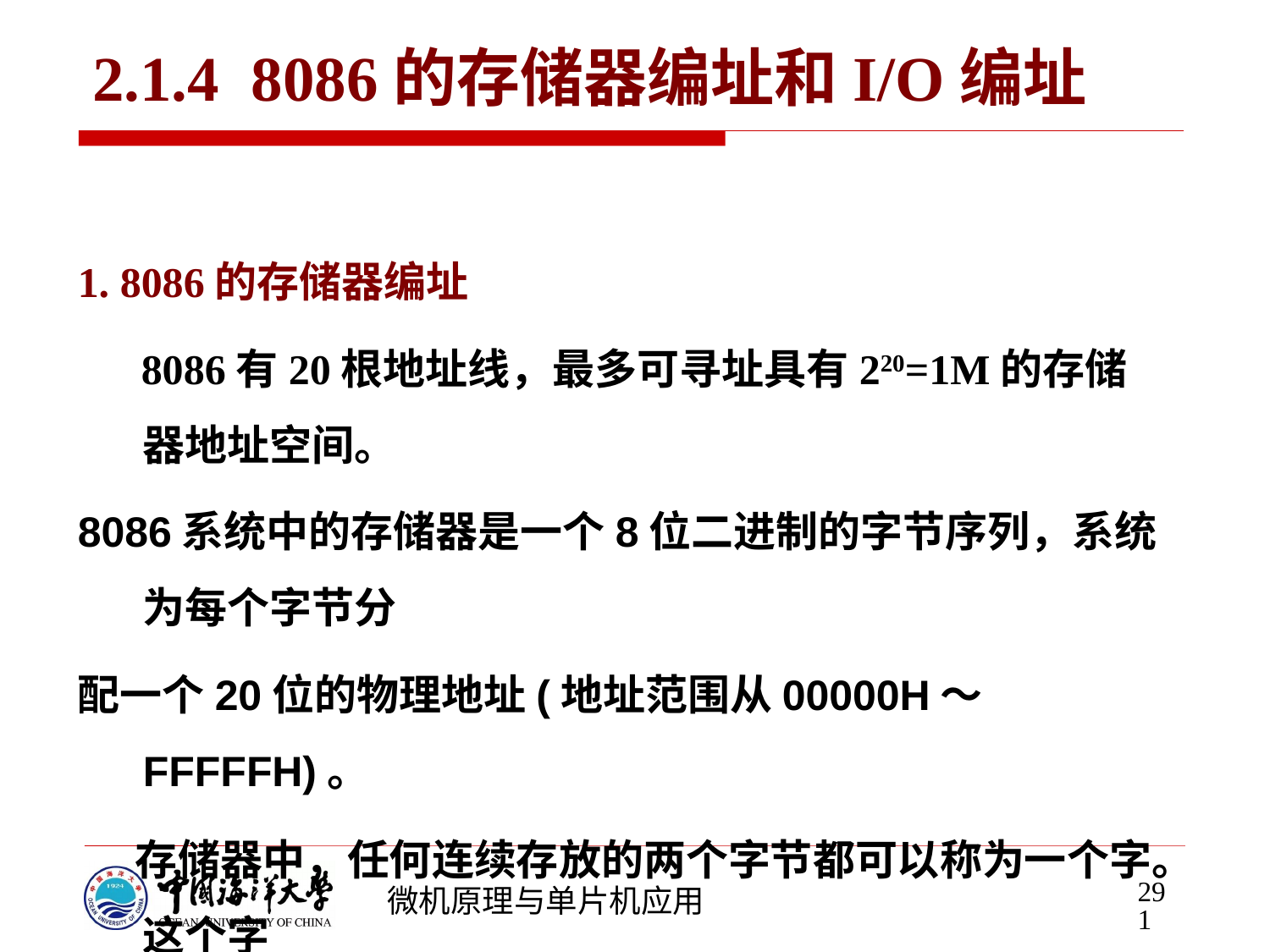

# 2.1.4  8086的存储器编址和I/O编址
1. 8086的存储器编址
      8086有20根地址线，最多可寻址具有220=1M的存储器地址空间。
8086系统中的存储器是一个8位二进制的字节序列，系统为每个字节分
配一个20位的物理地址(地址范围从00000H～FFFFFH)。
     存储器中，任何连续存放的两个字节都可以称为一个字。这个字
中的每一个字节有一个地址，存入时按低位字节在低地址，高位字节
在高地址的次序存放，字的地址以低位地址表示。
     需要说明的是，存放时，其低位字节可从奇数地址开始，这种方
式称为非规则方式，奇数地址的字称为非规则字。若低位字节从偶数
地址开始，这种方式称为规则方式,将偶数地址的字称为规则字。

291